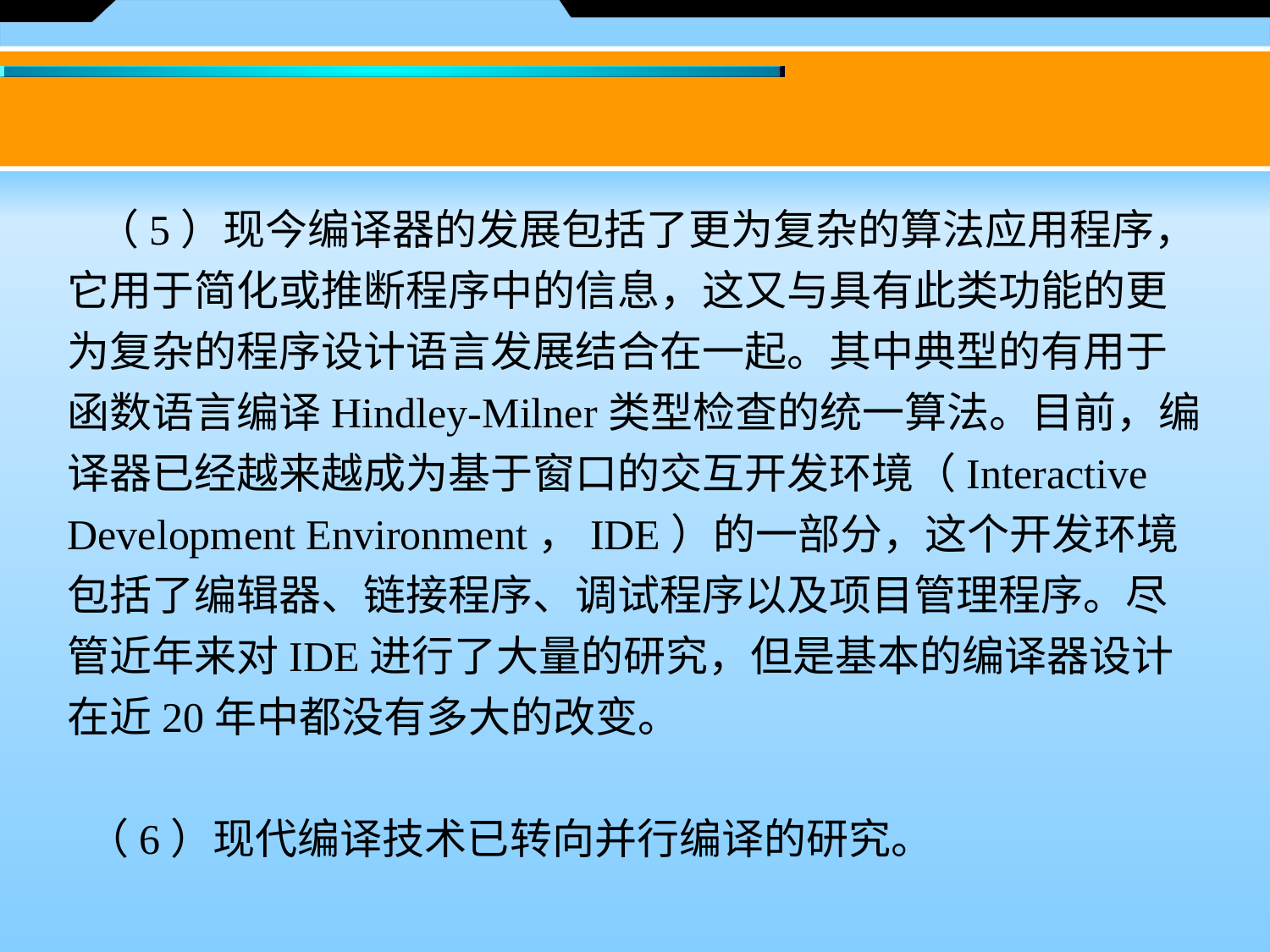

（5）现今编译器的发展包括了更为复杂的算法应用程序，它用于简化或推断程序中的信息，这又与具有此类功能的更为复杂的程序设计语言发展结合在一起。其中典型的有用于函数语言编译Hindley-Milner类型检查的统一算法。目前，编译器已经越来越成为基于窗口的交互开发环境（Interactive Development Environment，IDE）的一部分，这个开发环境包括了编辑器、链接程序、调试程序以及项目管理程序。尽管近年来对IDE进行了大量的研究，但是基本的编译器设计在近20年中都没有多大的改变。

 （6）现代编译技术已转向并行编译的研究。